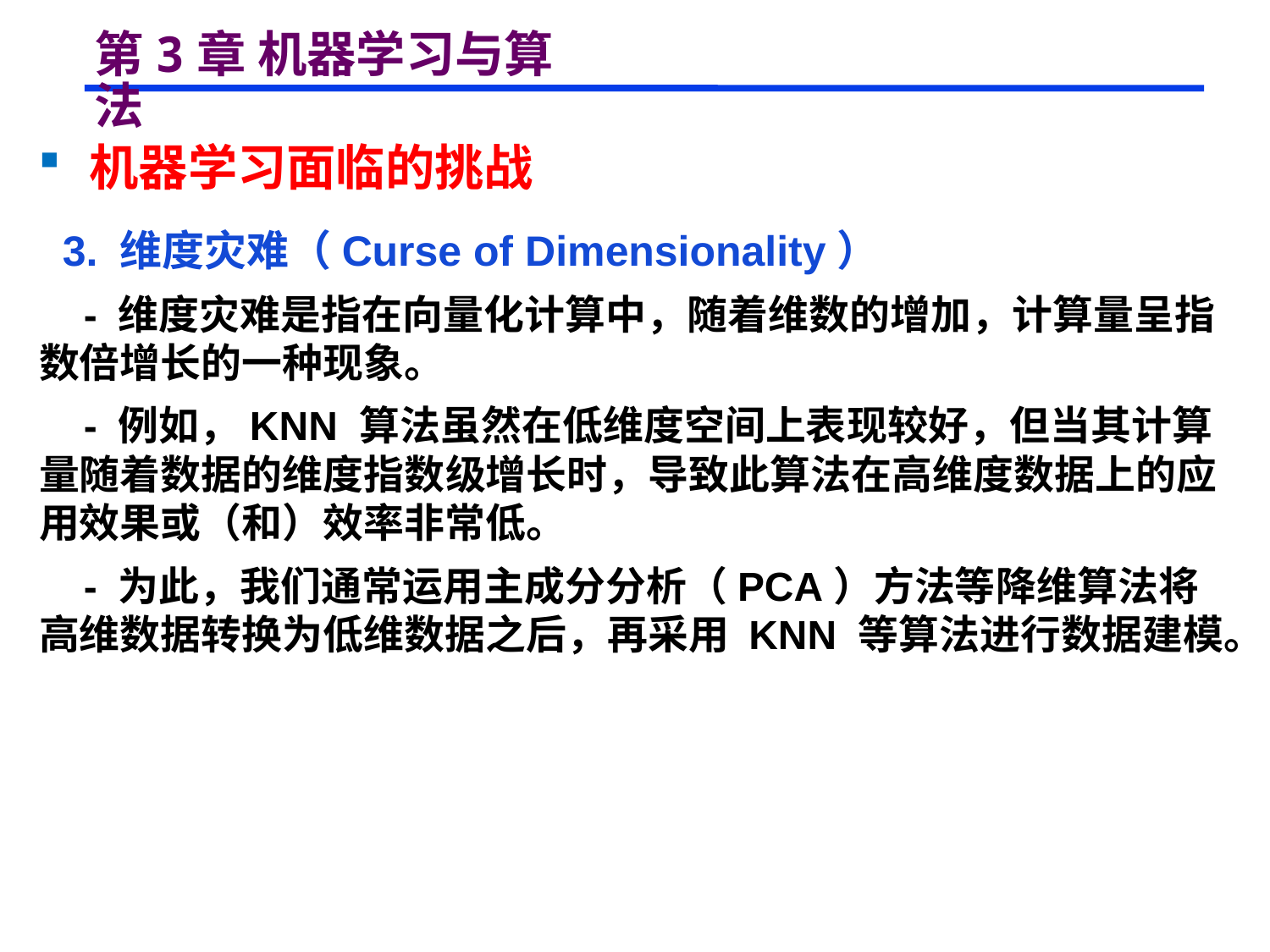

# 第3章 机器学习与算法
 机器学习面临的挑战
  3. 维度灾难（Curse of Dimensionality）
    - 维度灾难是指在向量化计算中，随着维数的增加，计算量呈指数倍增长的一种现象。
    - 例如，KNN 算法虽然在低维度空间上表现较好，但当其计算量随着数据的维度指数级增长时，导致此算法在高维度数据上的应用效果或（和）效率非常低。
    - 为此，我们通常运用主成分分析（PCA）方法等降维算法将高维数据转换为低维数据之后，再采用 KNN 等算法进行数据建模。